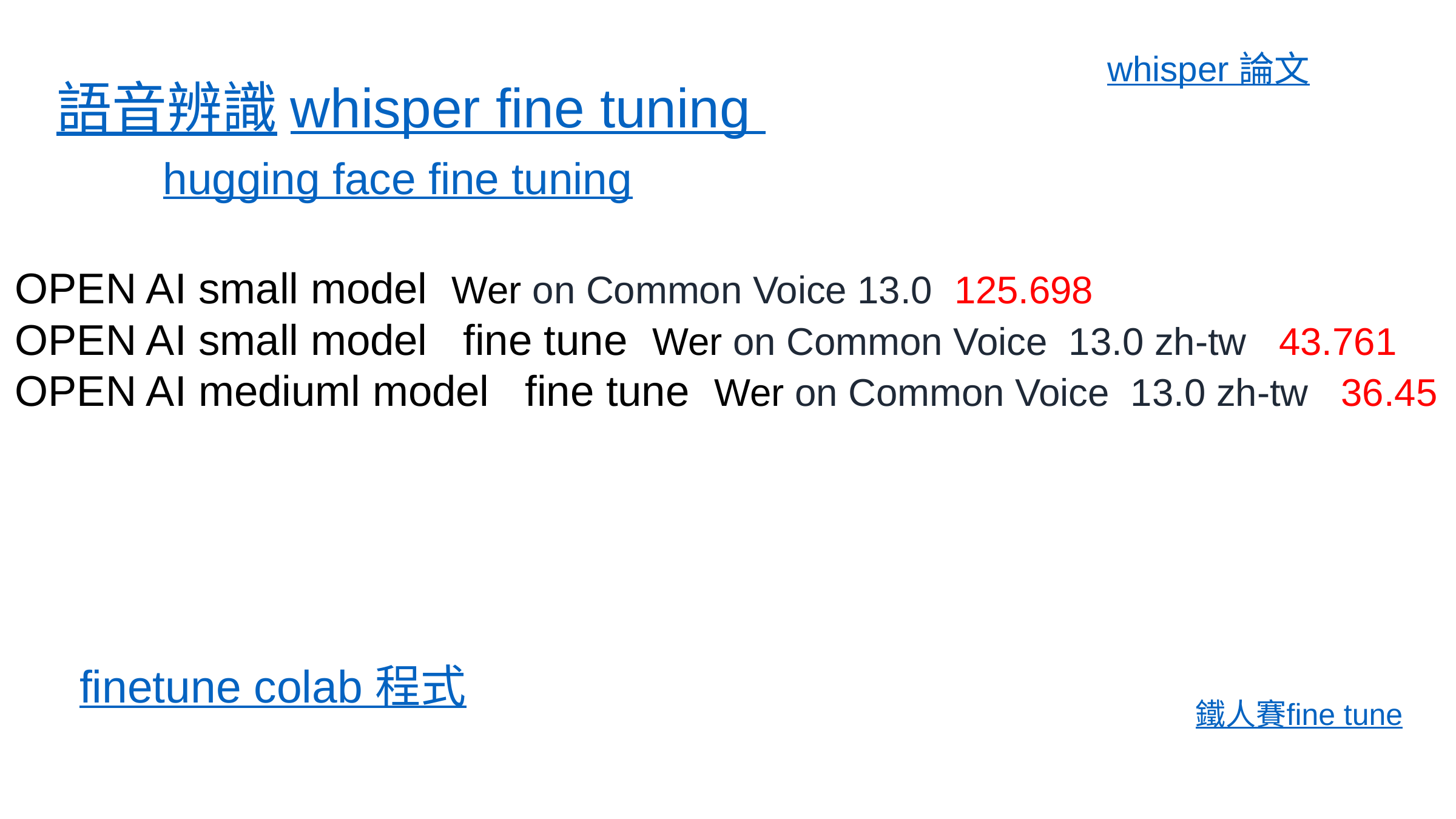

whisper 論文
語音辨識whisper fine tuning
hugging face fine tuning
OPEN AI small model  Wer on Common Voice 13.0  125.698
OPEN AI small model   fine tune  Wer on Common Voice  13.0 zh-tw   43.761
OPEN AI mediuml model   fine tune  Wer on Common Voice  13.0 zh-tw   36.45
finetune colab 程式
鐵人賽fine tune